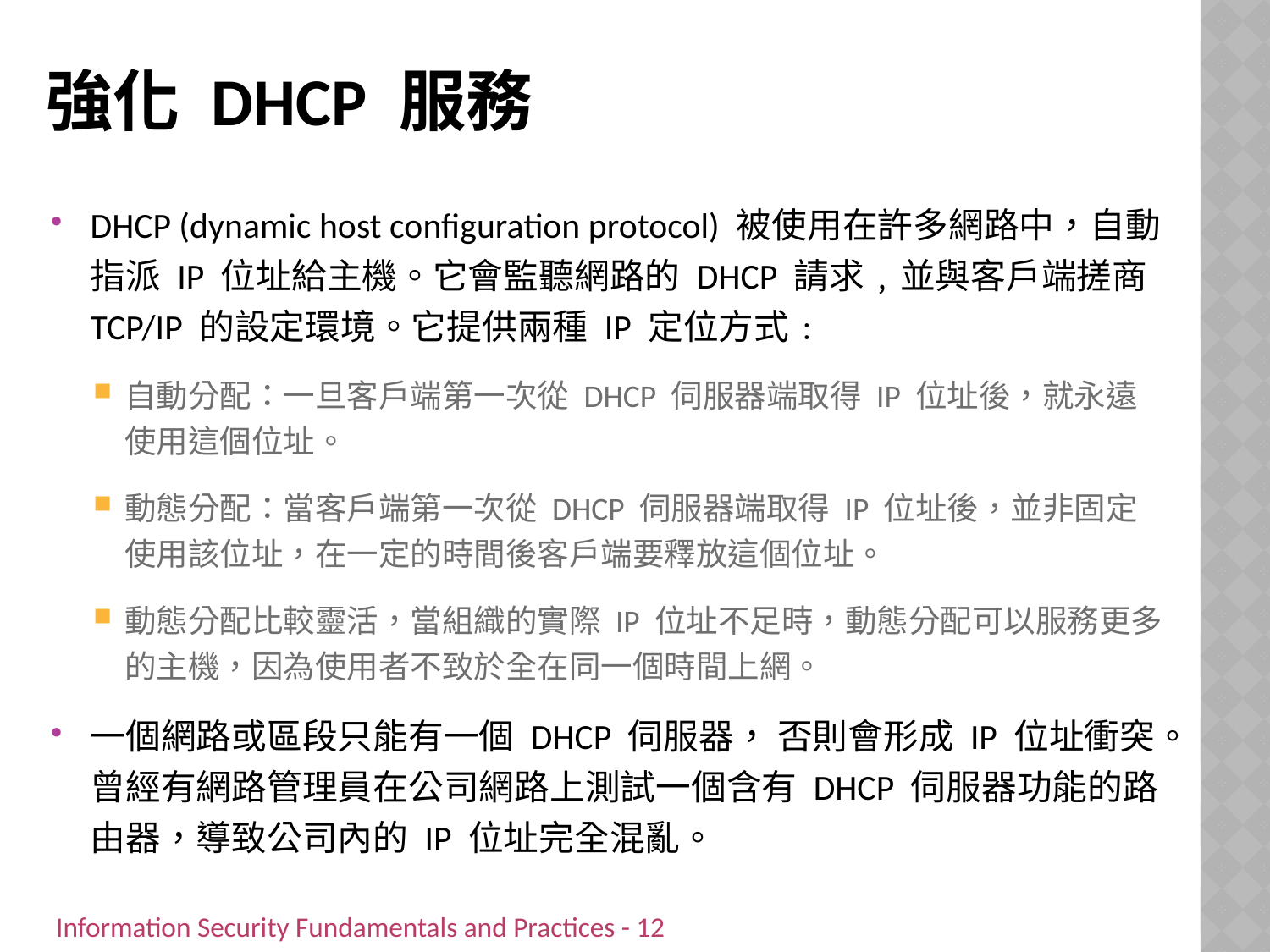

# 強化 DHCP 服務
DHCP (dynamic host configuration protocol) 被使用在許多網路中，自動指派 IP 位址給主機。它會監聽網路的 DHCP 請求﹐並與客戶端搓商 TCP/IP 的設定環境。它提供兩種 IP 定位方式﹕
自動分配：一旦客戶端第一次從 DHCP 伺服器端取得 IP 位址後，就永遠使用這個位址。
動態分配：當客戶端第一次從 DHCP 伺服器端取得 IP 位址後，並非固定使用該位址，在一定的時間後客戶端要釋放這個位址。
動態分配比較靈活，當組織的實際 IP 位址不足時，動態分配可以服務更多的主機，因為使用者不致於全在同一個時間上網。
一個網路或區段只能有一個 DHCP 伺服器， 否則會形成 IP 位址衝突。曾經有網路管理員在公司網路上測試一個含有 DHCP 伺服器功能的路由器，導致公司內的 IP 位址完全混亂。